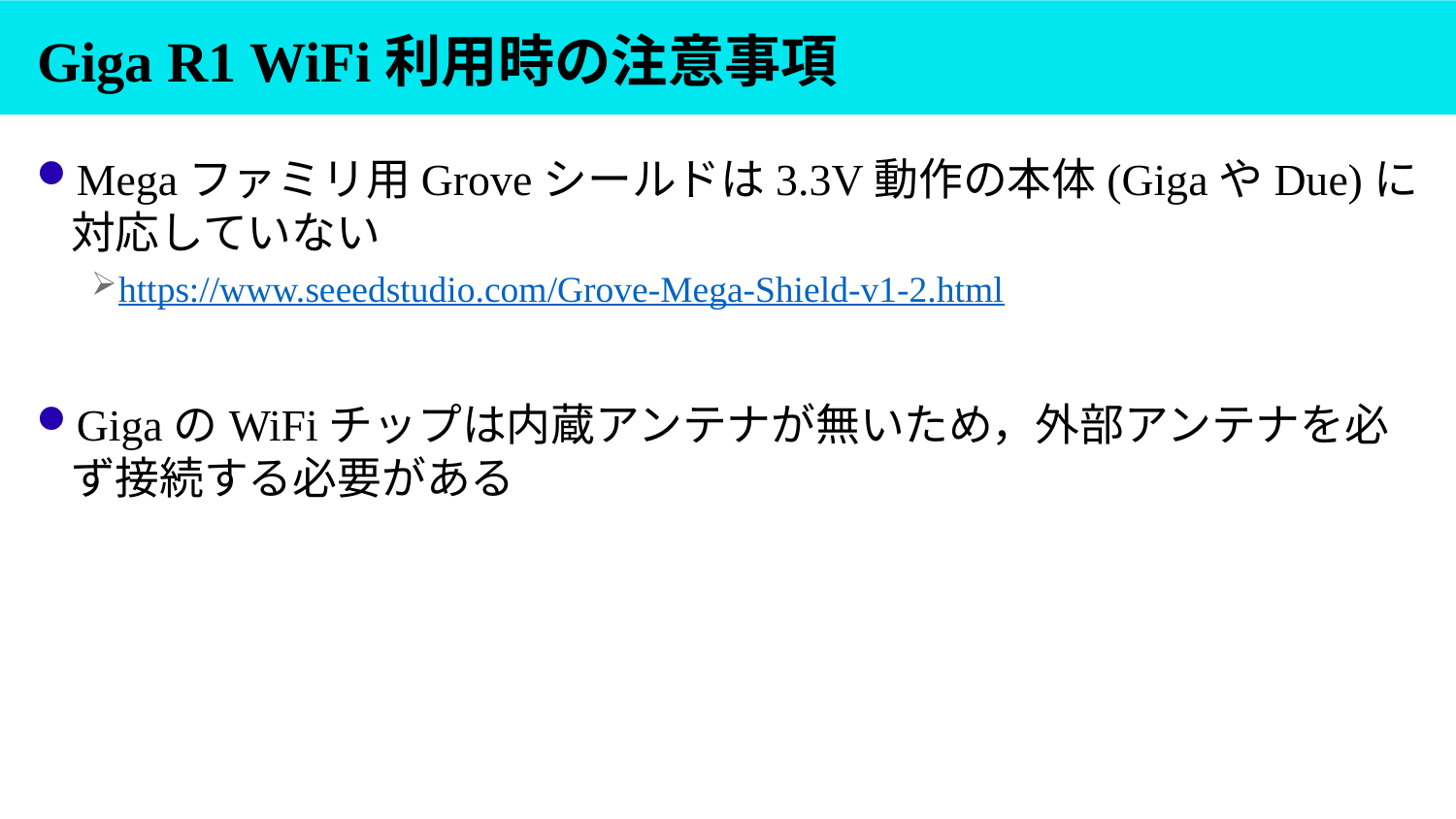

# Giga R1 WiFi利用時の注意事項
Megaファミリ用Groveシールドは3.3V動作の本体(GigaやDue)に対応していない
https://www.seeedstudio.com/Grove-Mega-Shield-v1-2.html

GigaのWiFiチップは内蔵アンテナが無いため，外部アンテナを必ず接続する必要がある